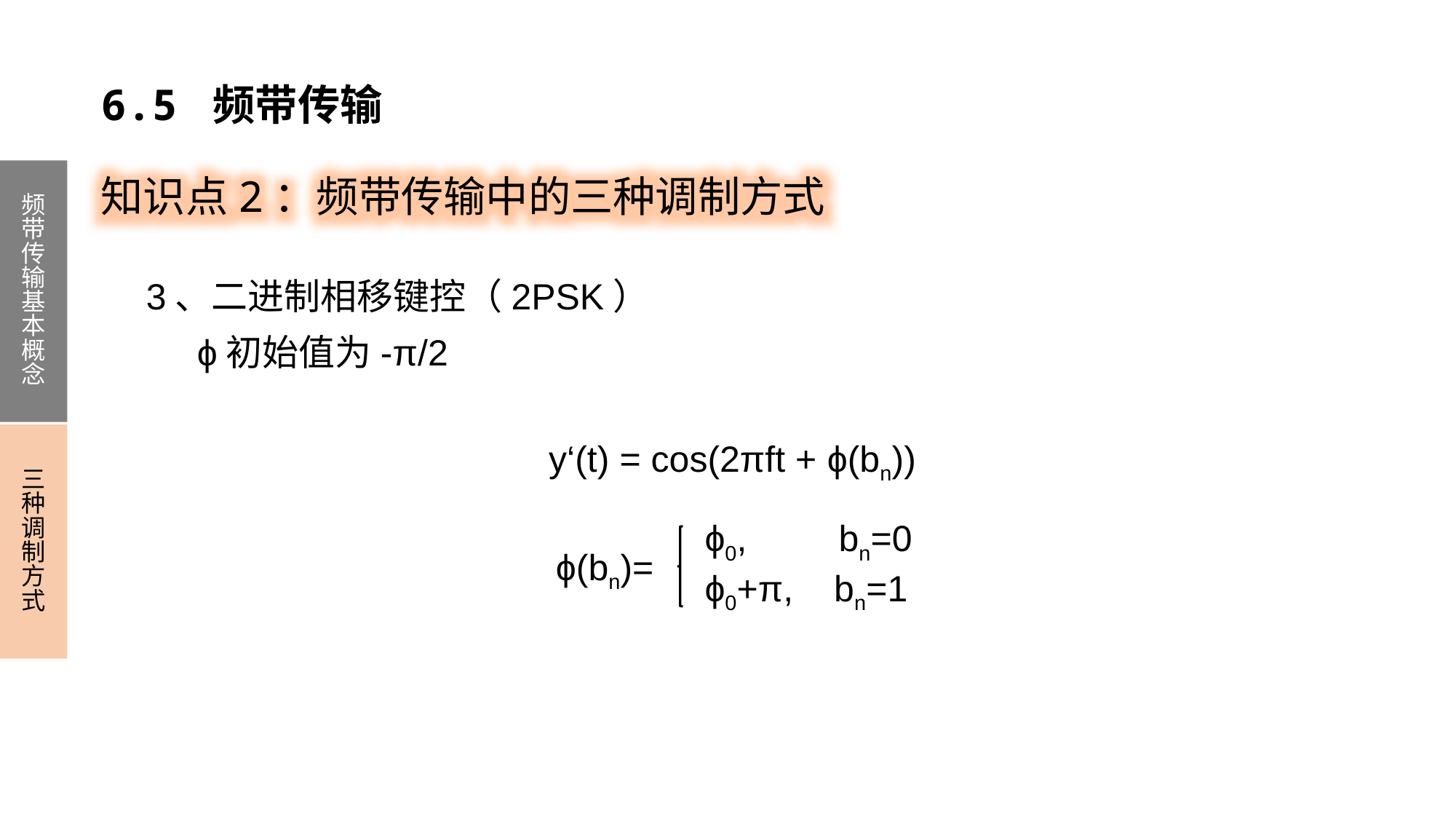

6.5 频带传输
知识点2：频带传输中的三种调制方式
频带传输基本概念
三种调制方式
3、二进制相移键控（2PSK）
     ϕ初始值为-π/2

y‘(t) = cos(2πft + ϕ(bn))

ϕ0,         bn=0
ϕ0+π,    bn=1

ϕ(bn)=